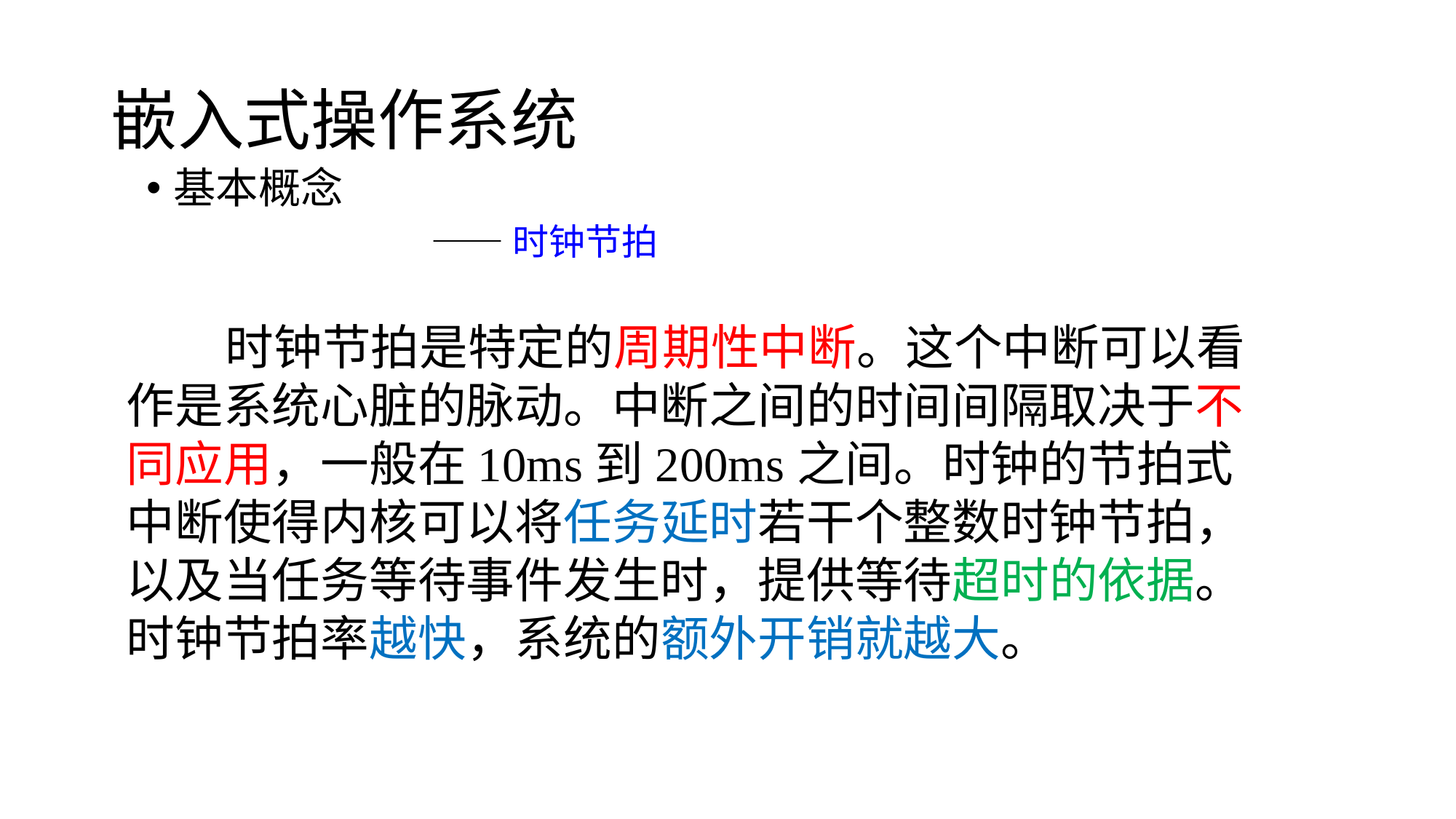

# 嵌入式操作系统
基本概念
——时钟节拍
        时钟节拍是特定的周期性中断。这个中断可以看作是系统心脏的脉动。中断之间的时间间隔取决于不同应用，一般在10ms到200ms之间。时钟的节拍式中断使得内核可以将任务延时若干个整数时钟节拍，以及当任务等待事件发生时，提供等待超时的依据。时钟节拍率越快，系统的额外开销就越大。